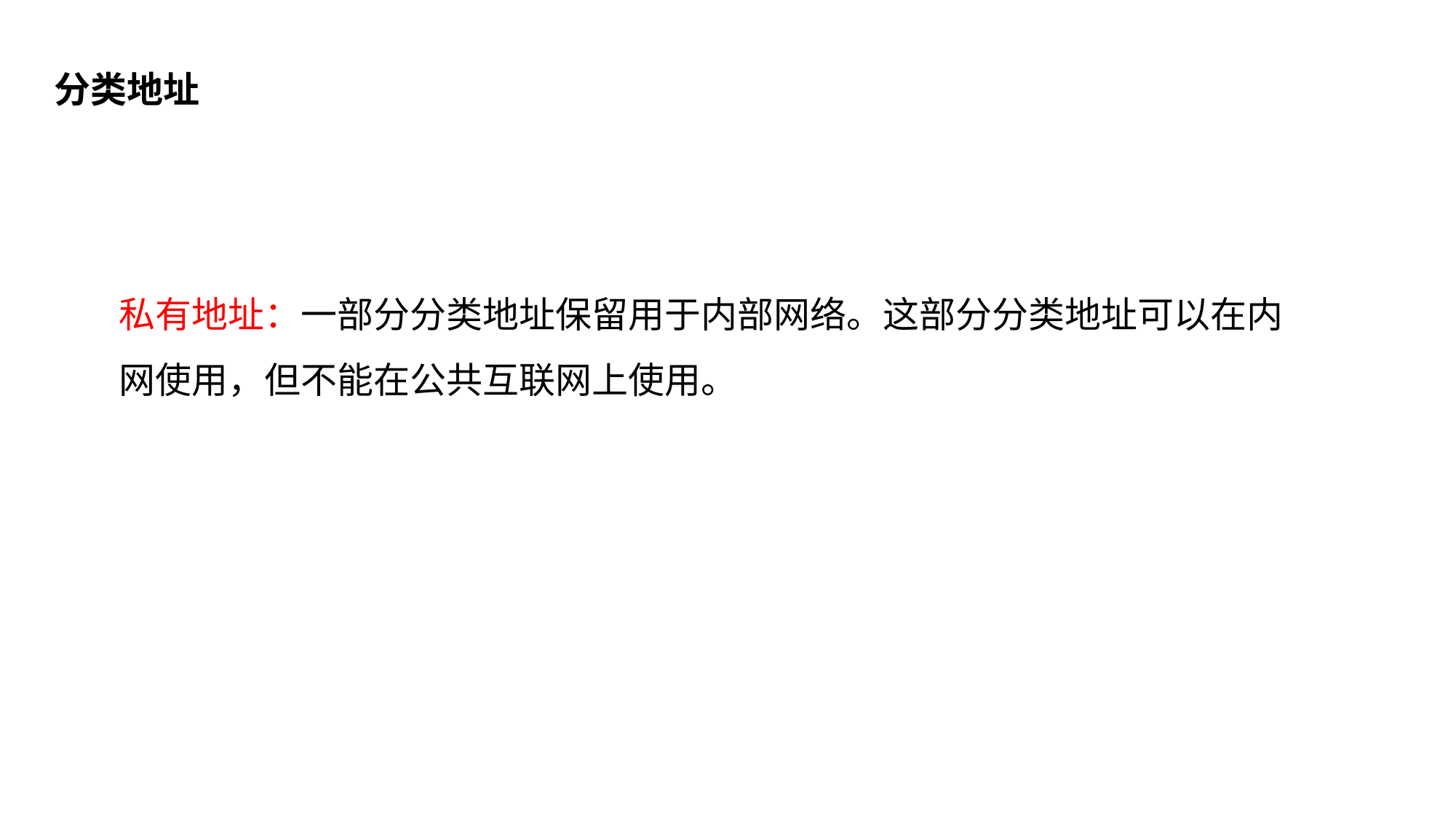

分类地址
私有地址：一部分分类地址保留用于内部网络。这部分分类地址可以在内网使用，但不能在公共互联网上使用。